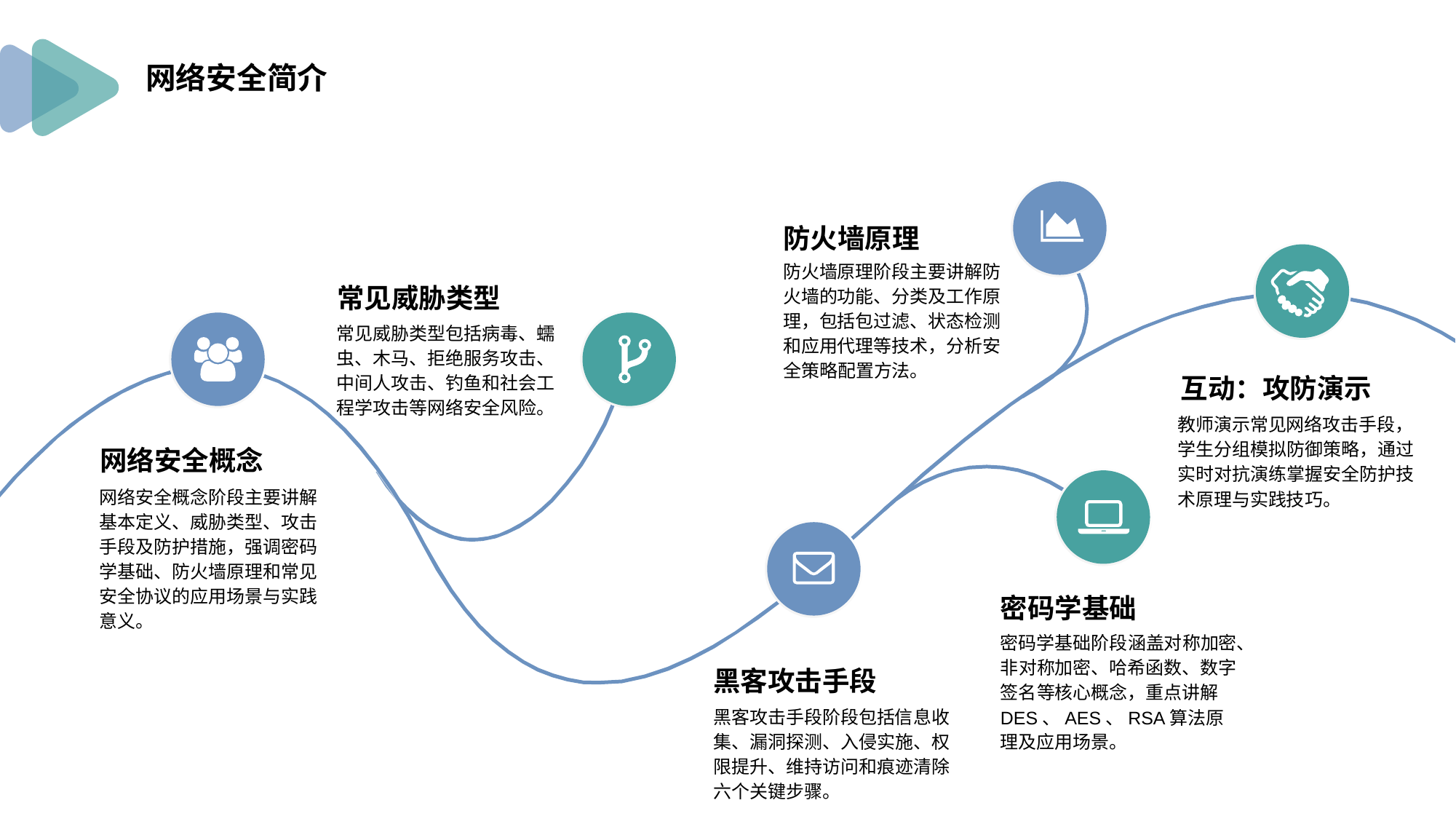

网络安全简介

防火墙原理
防火墙原理阶段主要讲解防火墙的功能、分类及工作原理，包括包过滤、状态检测和应用代理等技术，分析安全策略配置方法。

常见威胁类型
常见威胁类型包括病毒、蠕虫、木马、拒绝服务攻击、中间人攻击、钓鱼和社会工程学攻击等网络安全风险。

互动：攻防演示
教师演示常见网络攻击手段，学生分组模拟防御策略，通过实时对抗演练掌握安全防护技术原理与实践技巧。
网络安全概念
网络安全概念阶段主要讲解基本定义、威胁类型、攻击手段及防护措施，强调密码学基础、防火墙原理和常见安全协议的应用场景与实践意义。

密码学基础
密码学基础阶段涵盖对称加密、非对称加密、哈希函数、数字签名等核心概念，重点讲解DES、AES、RSA算法原理及应用场景。
黑客攻击手段
黑客攻击手段阶段包括信息收集、漏洞探测、入侵实施、权限提升、维持访问和痕迹清除六个关键步骤。